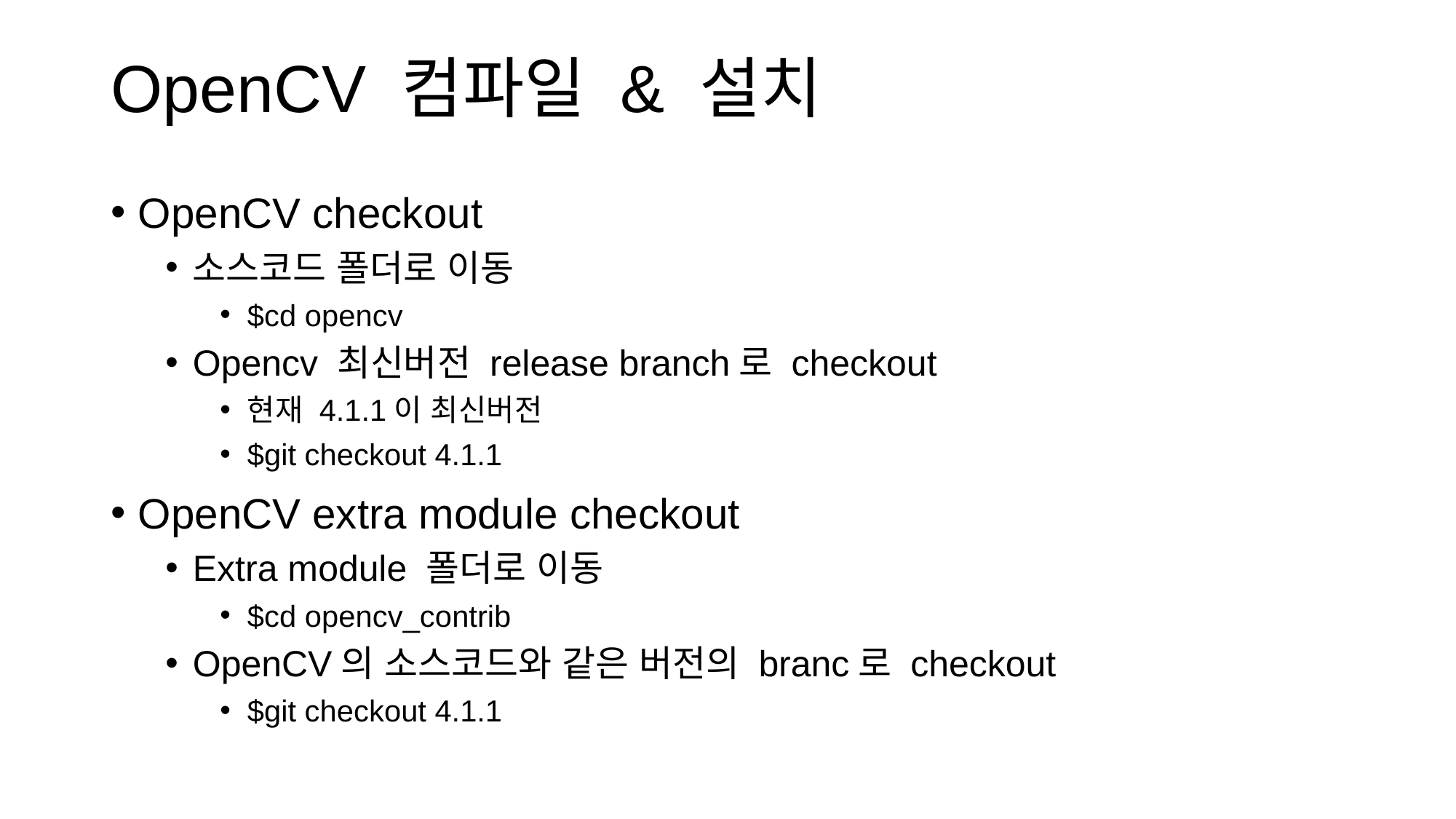

# OpenCV 컴파일 & 설치
OpenCV checkout
소스코드 폴더로 이동
$cd opencv
Opencv 최신버전 release branch로 checkout
현재 4.1.1이 최신버전
$git checkout 4.1.1
OpenCV extra module checkout
Extra module 폴더로 이동
$cd opencv_contrib
OpenCV의 소스코드와 같은 버전의 branc로 checkout
$git checkout 4.1.1